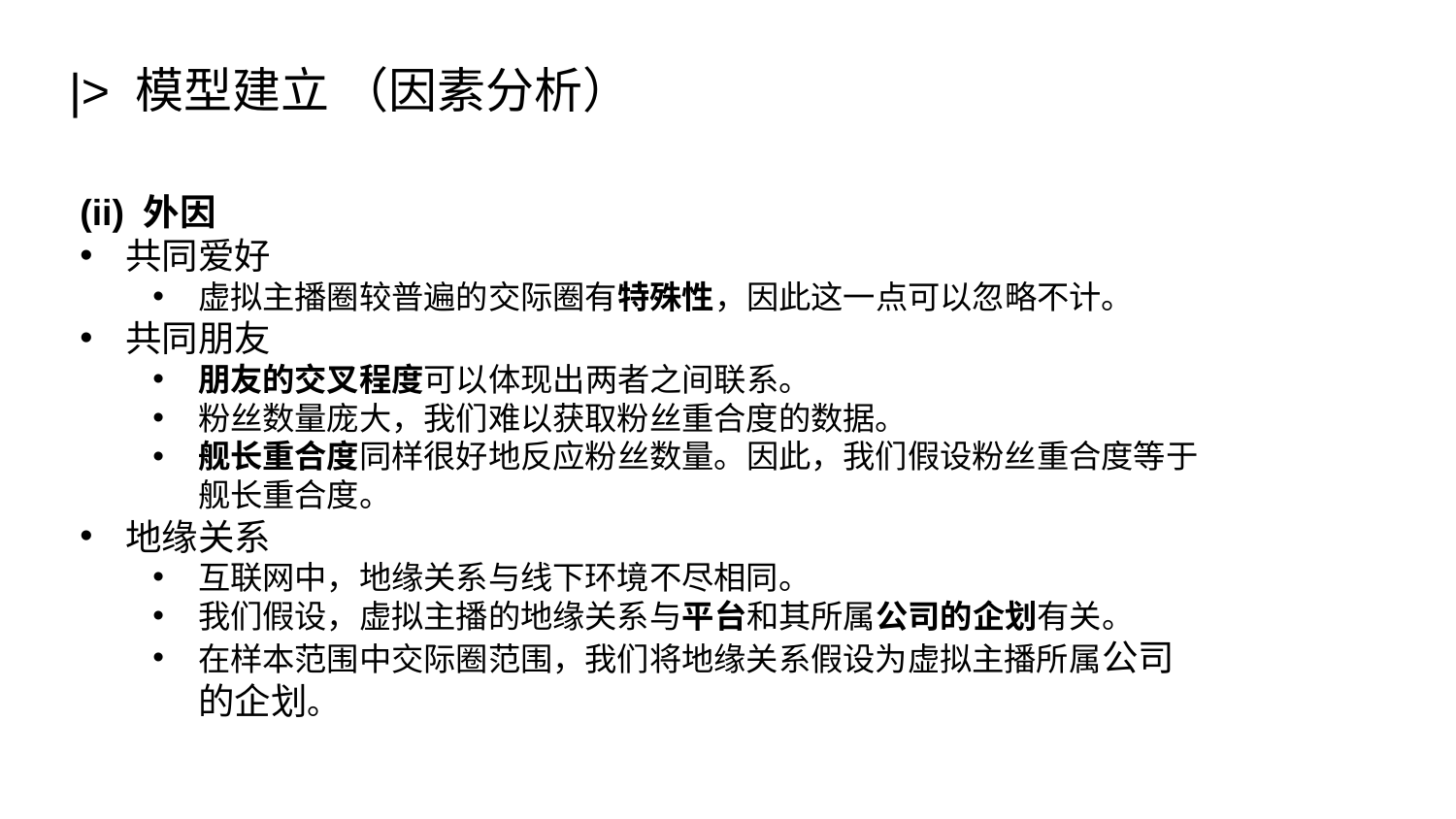

|> 模型建立 （因素分析）
(ii) 外因
共同爱好
虚拟主播圈较普遍的交际圈有特殊性，因此这一点可以忽略不计。
共同朋友
朋友的交叉程度可以体现出两者之间联系。
粉丝数量庞大，我们难以获取粉丝重合度的数据。
舰长重合度同样很好地反应粉丝数量。因此，我们假设粉丝重合度等于舰长重合度。
地缘关系
互联网中，地缘关系与线下环境不尽相同。
我们假设，虚拟主播的地缘关系与平台和其所属公司的企划有关。
在样本范围中交际圈范围，我们将地缘关系假设为虚拟主播所属公司的企划。